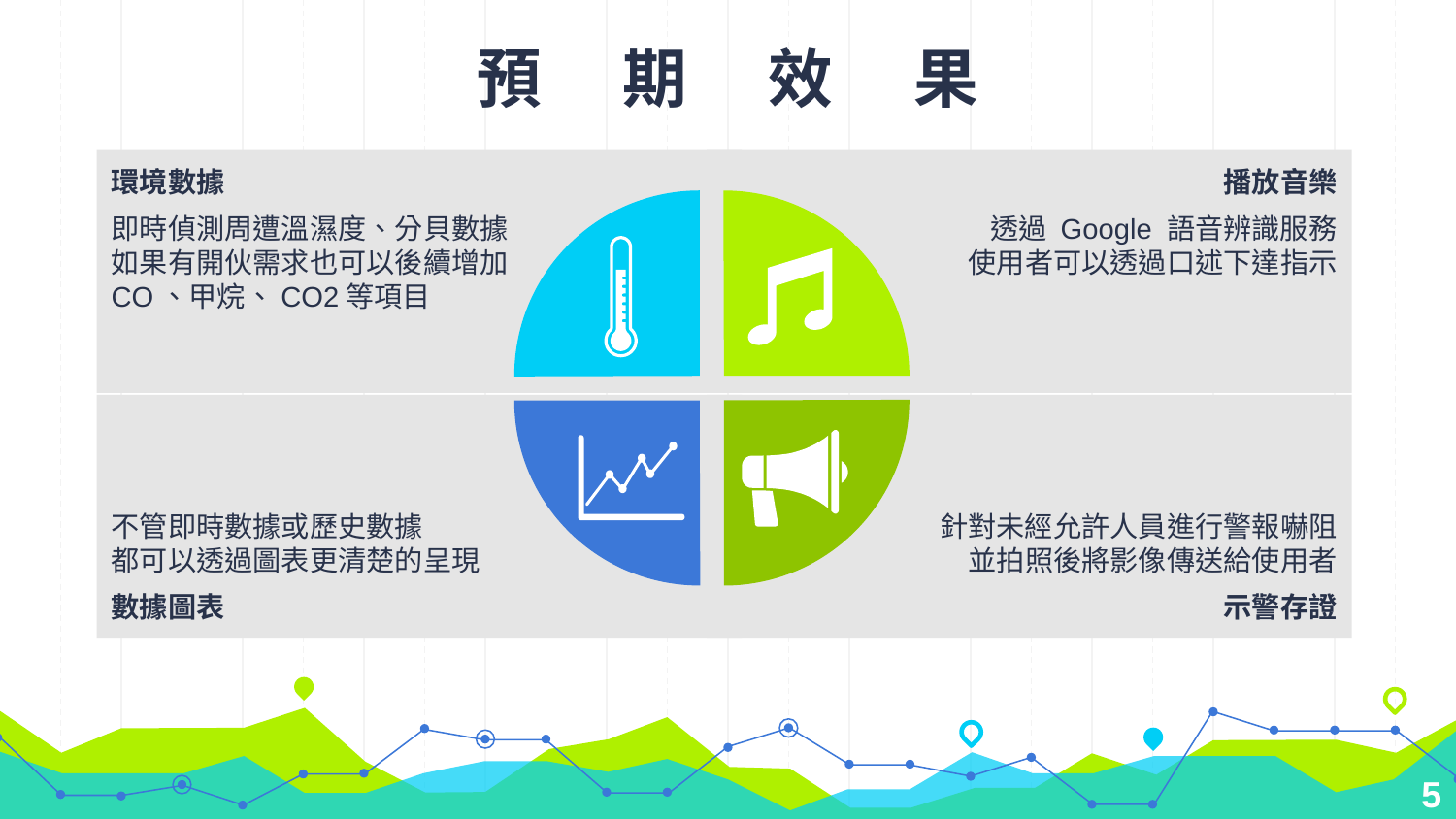

預	期	效	果
環境數據
即時偵測周遭溫濕度、分貝數據
如果有開伙需求也可以後續增加CO、甲烷、CO2等項目
播放音樂
透過 Google 語音辨識服務
使用者可以透過口述下達指示

不管即時數據或歷史數據
都可以透過圖表更清楚的呈現
數據圖表
針對未經允許人員進行警報嚇阻並拍照後將影像傳送給使用者
示警存證

5